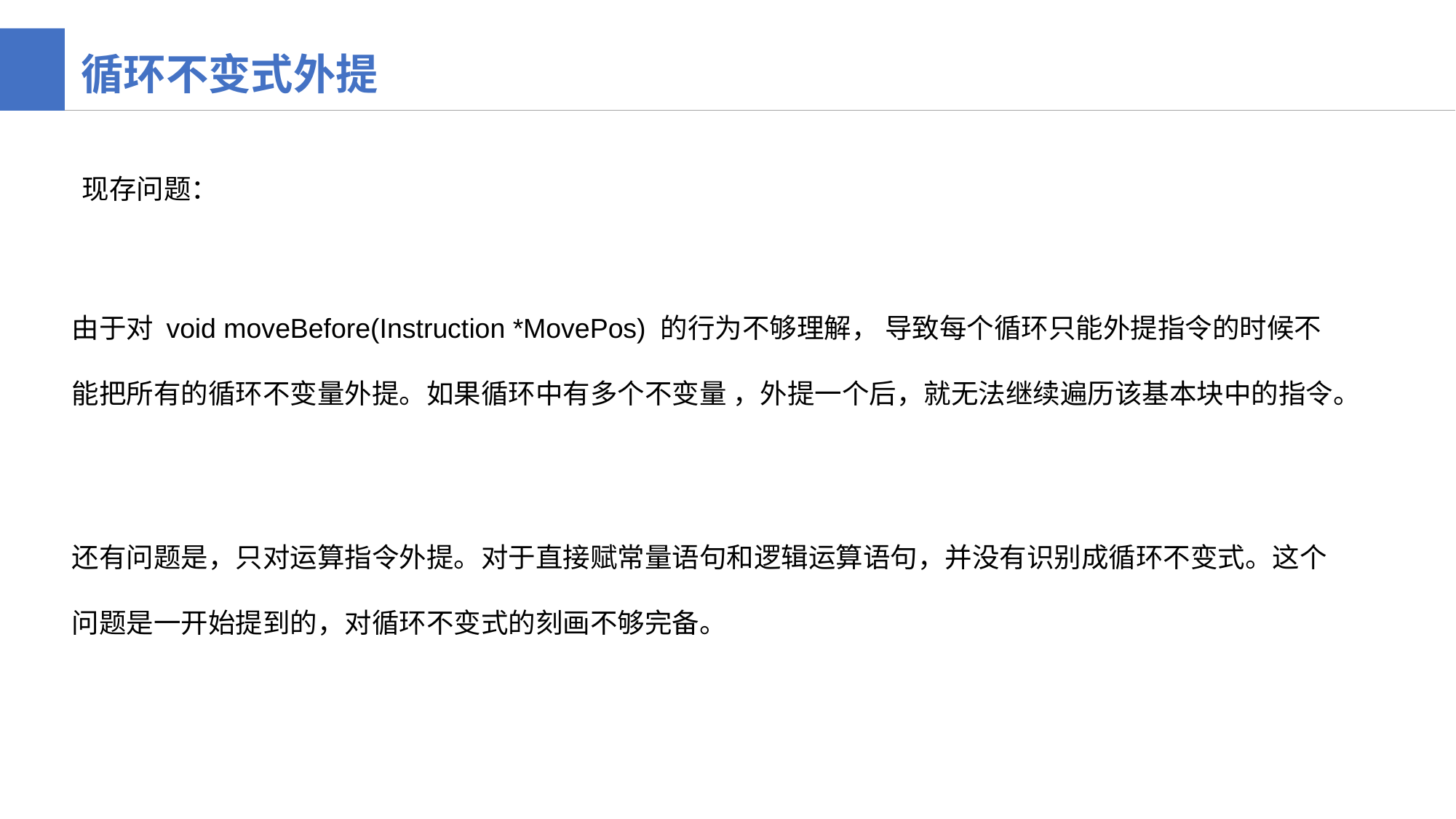

循环不变式外提
现存问题：

由于对 void moveBefore(Instruction *MovePos) 的行为不够理解， 导致每个循环只能外提指令的时候不

能把所有的循环不变量外提。如果循环中有多个不变量 ，外提一个后，就无法继续遍历该基本块中的指令。

还有问题是，只对运算指令外提。对于直接赋常量语句和逻辑运算语句，并没有识别成循环不变式。这个

问题是一开始提到的，对循环不变式的刻画不够完备。